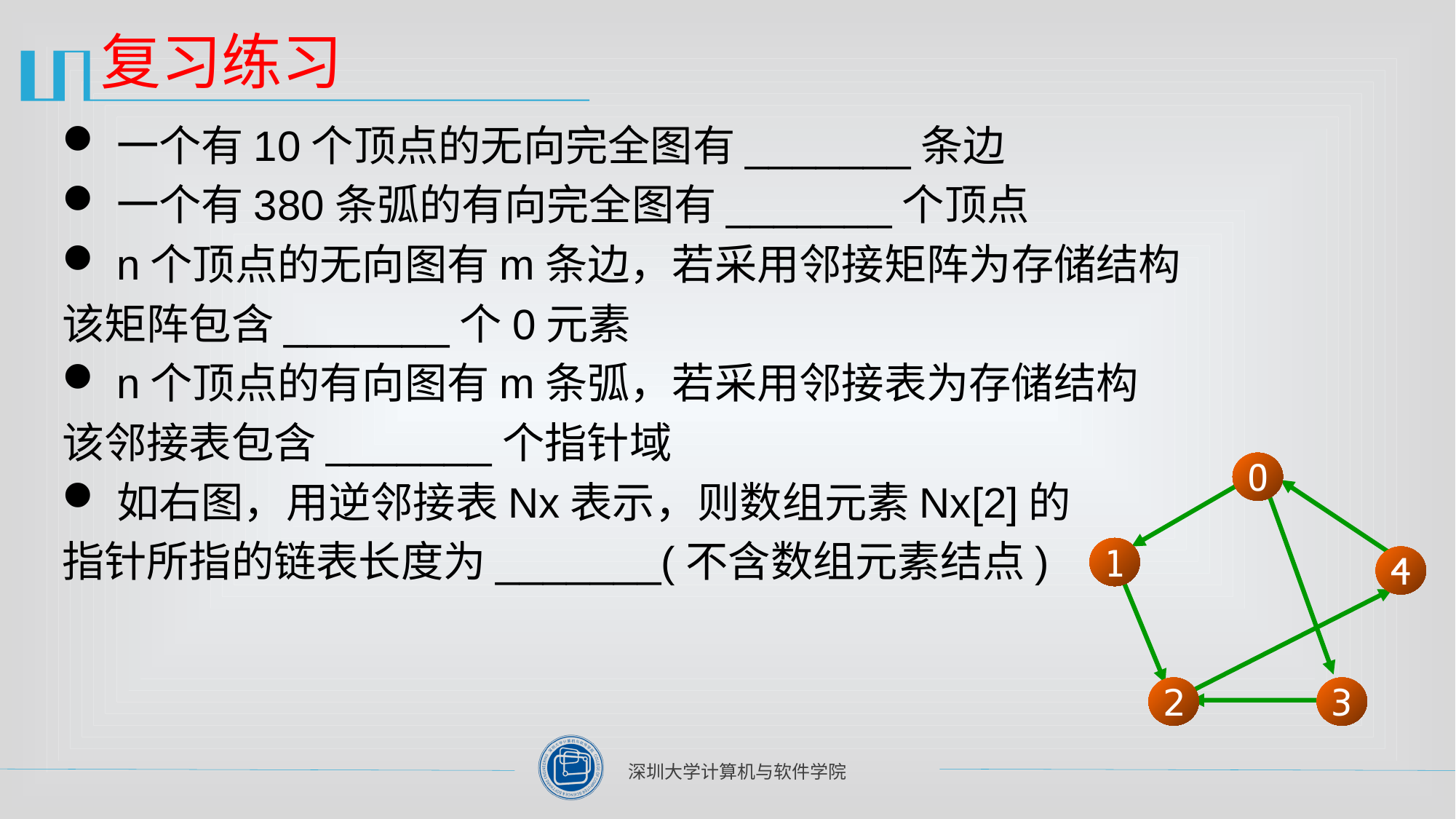

# 复习练习
一个有10个顶点的无向完全图有_______条边
一个有380条弧的有向完全图有_______个顶点
n个顶点的无向图有m条边，若采用邻接矩阵为存储结构
该矩阵包含_______个0元素
n个顶点的有向图有m条弧，若采用邻接表为存储结构
该邻接表包含_______个指针域
如右图，用逆邻接表Nx表示，则数组元素Nx[2]的
指针所指的链表长度为_______(不含数组元素结点)
0

1
4

2
3

89